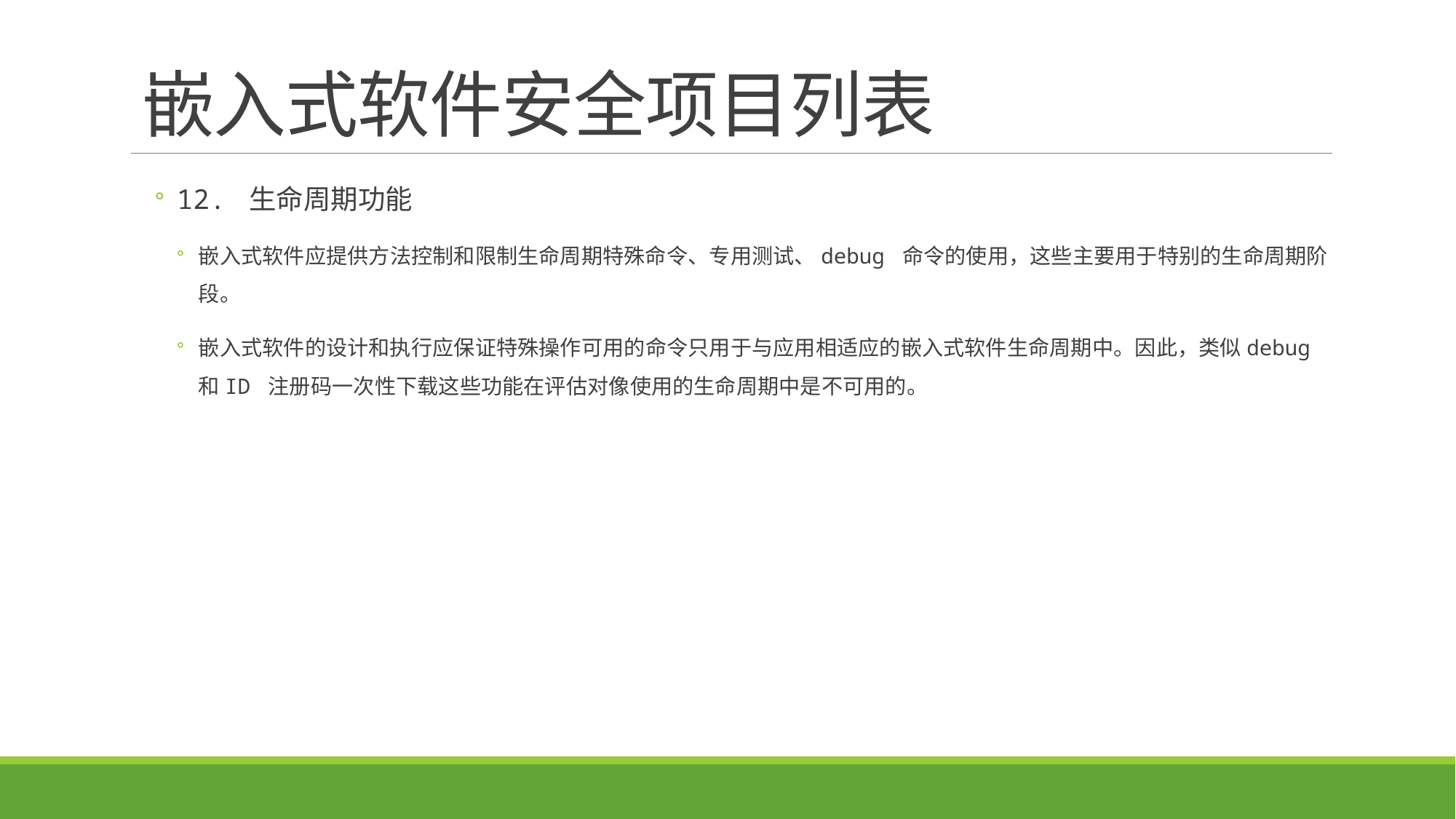

# 嵌入式软件安全项目列表
12. 生命周期功能
嵌入式软件应提供方法控制和限制生命周期特殊命令、专用测试、debug 命令的使用，这些主要用于特别的生命周期阶段。
嵌入式软件的设计和执行应保证特殊操作可用的命令只用于与应用相适应的嵌入式软件生命周期中。因此，类似debug 和ID 注册码一次性下载这些功能在评估对像使用的生命周期中是不可用的。